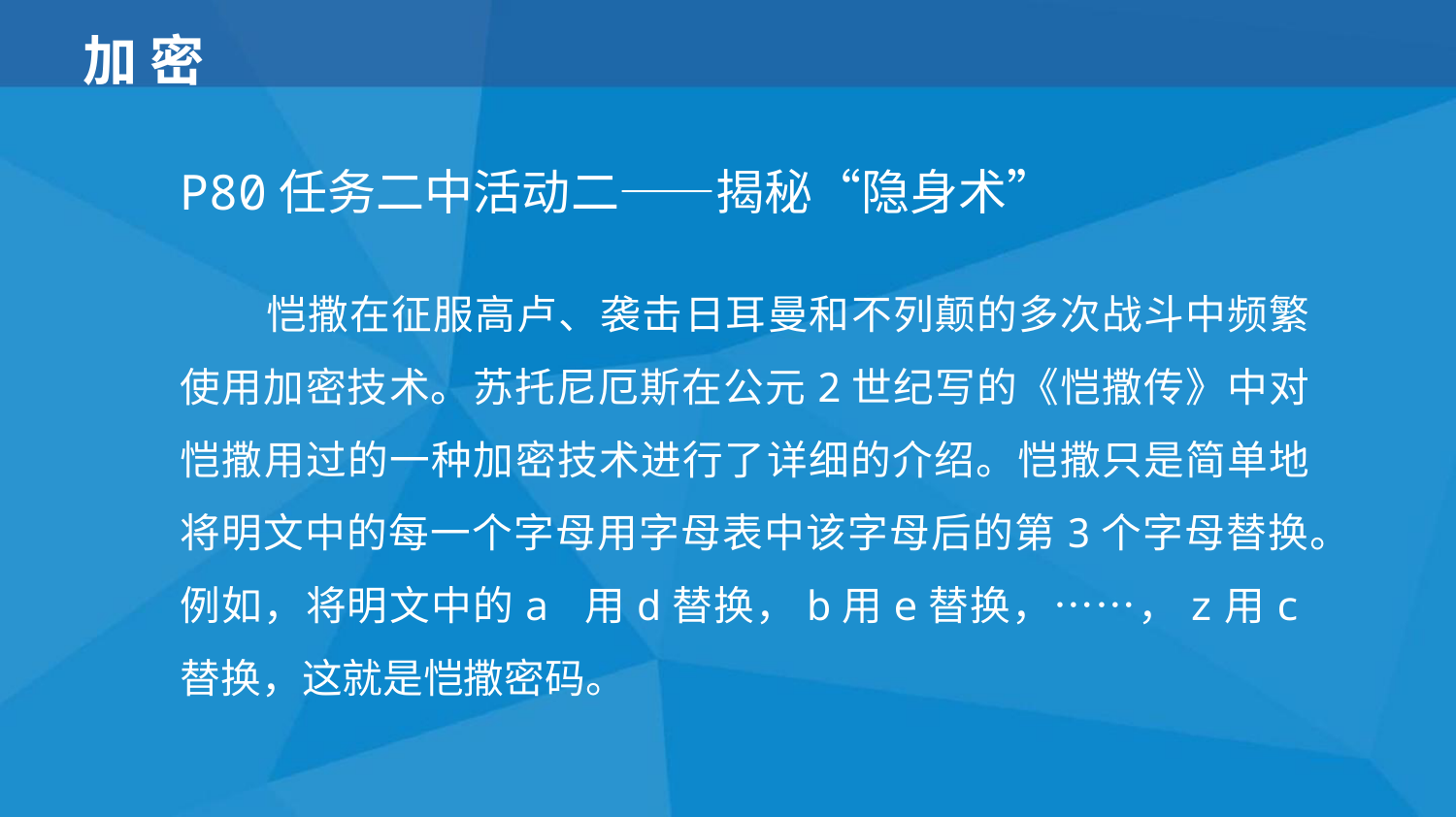

加 密
P80任务二中活动二——揭秘“隐身术”
恺撒在征服高卢、袭击日耳曼和不列颠的多次战斗中频繁使用加密技术。苏托尼厄斯在公元2世纪写的《恺撒传》中对恺撒用过的一种加密技术进行了详细的介绍。恺撒只是简单地将明文中的每一个字母用字母表中该字母后的第3个字母替换。例如，将明文中的a 用d替换，b用e替换，……，z用c替换，这就是恺撒密码。